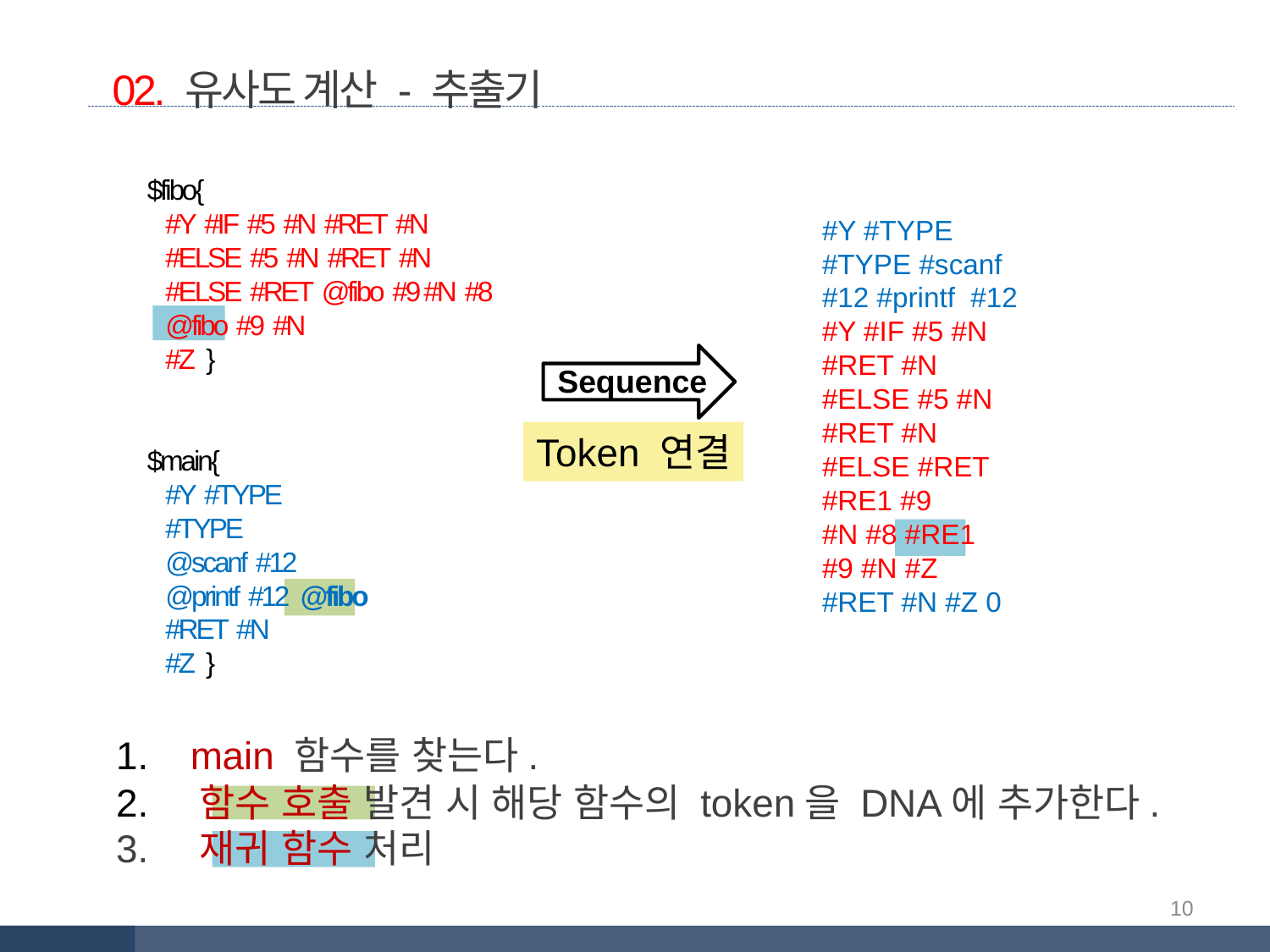

02. 유사도 계산 - 추출기
$fibo{
   #Y  #IF  #5  #N  #RET  #N
   #ELSE  #5  #N  #RET  #N
   #ELSE  #RET  @fibo  #9 #N  #8
   @fibo  #9  #N
   #Z  }

$main{
   #Y  #TYPE
   #TYPE
   @scanf  #12
   @printf  #12  @fibo
   #RET  #N
   #Z  }
#Y #TYPE
#TYPE #scanf
#12 #printf  #12
#Y #IF #5 #N
#RET #N
#ELSE #5 #N
#RET #N
#ELSE #RET
#RE1 #9
#N #8 #RE1
#9 #N #Z
#RET #N #Z 0

Sequence
Token 연결

 main 함수를 찾는다.
 함수 호출 발견 시 해당 함수의 token을 DNA에 추가한다.
 재귀 함수 처리

10